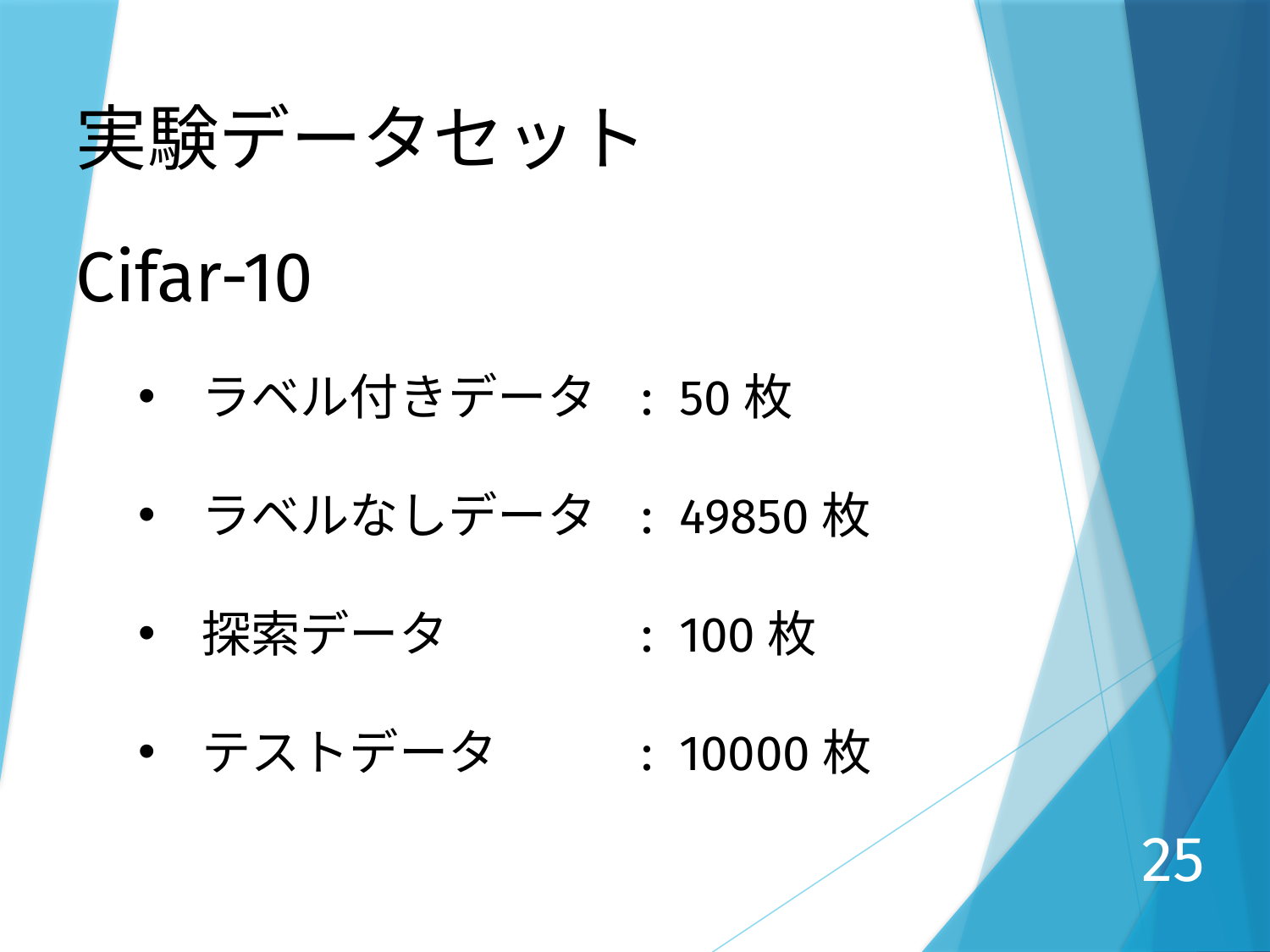

実験データセット
Cifar-10
ラベル付きデータ   :  50枚

ラベルなしデータ   :  49850枚

探索データ　　　   :  100枚

テストデータ　　   :  10000枚

25